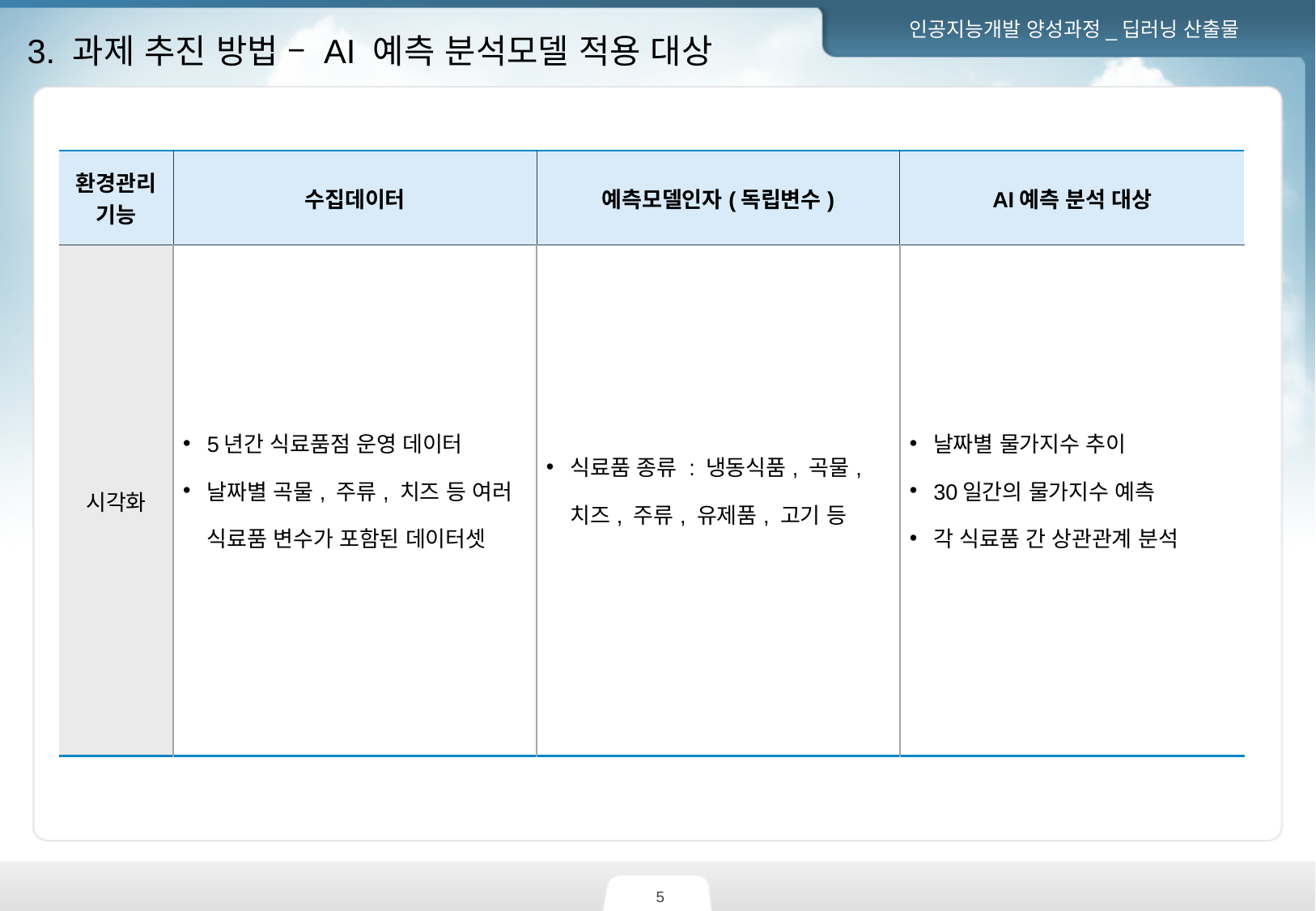

3. 과제 추진 방법 – AI 예측 분석모델 적용 대상
| 환경관리 기능 | 수집데이터 | 예측모델인자(독립변수) | AI예측 분석 대상 |
| --- | --- | --- | --- |
| 시각화 | 5년간 식료품점 운영 데이터 날짜별 곡물, 주류, 치즈 등 여러 식료품 변수가 포함된 데이터셋 | 식료품 종류 : 냉동식품, 곡물, 치즈, 주류, 유제품, 고기 등 | 날짜별 물가지수 추이 30일간의 물가지수 예측 각 식료품 간 상관관계 분석 |